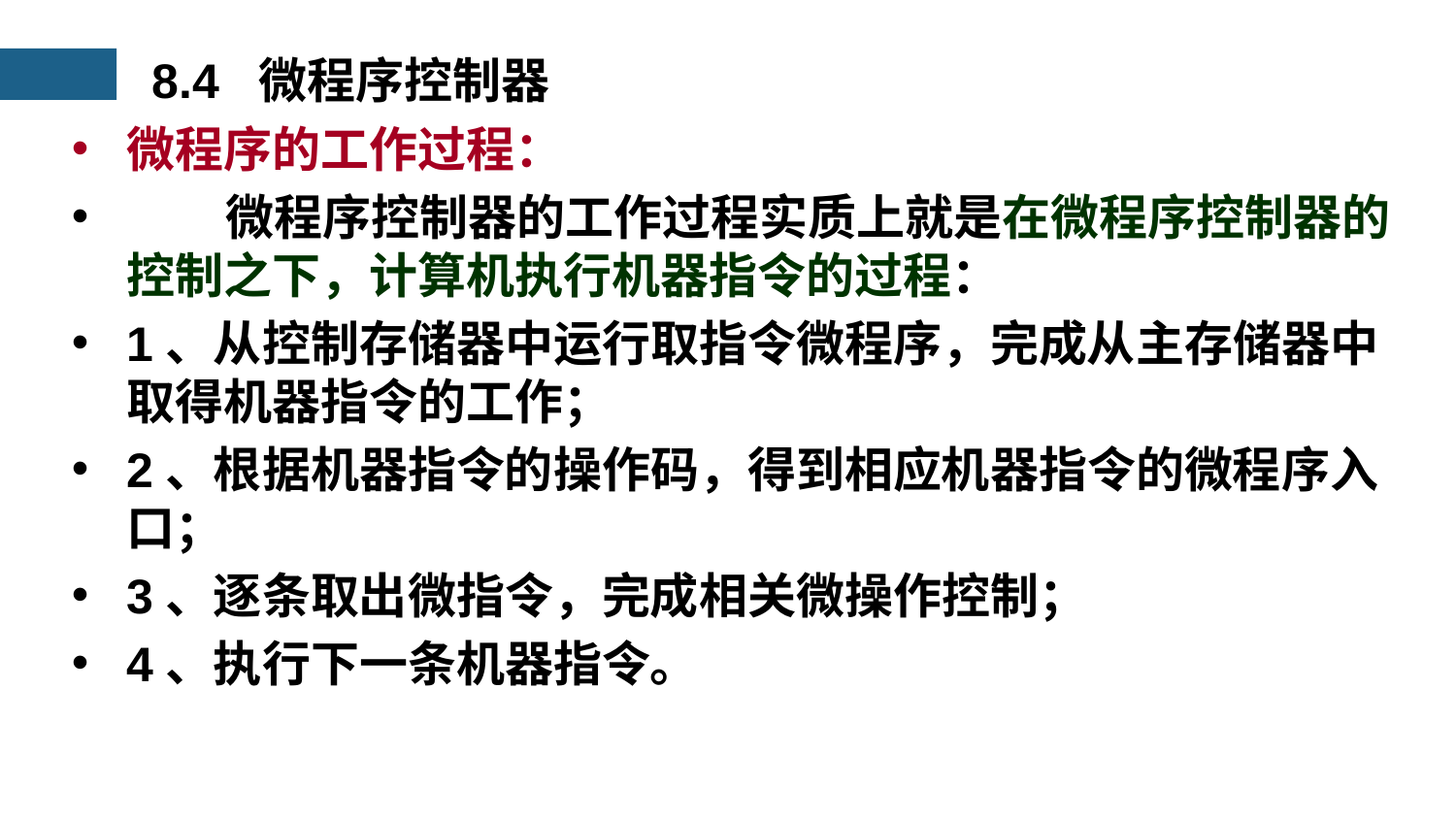

8.4  微程序控制器
微程序的工作过程：
        微程序控制器的工作过程实质上就是在微程序控制器的控制之下，计算机执行机器指令的过程：
1、从控制存储器中运行取指令微程序，完成从主存储器中取得机器指令的工作；
2、根据机器指令的操作码，得到相应机器指令的微程序入口；
3、逐条取出微指令，完成相关微操作控制；
4、执行下一条机器指令。